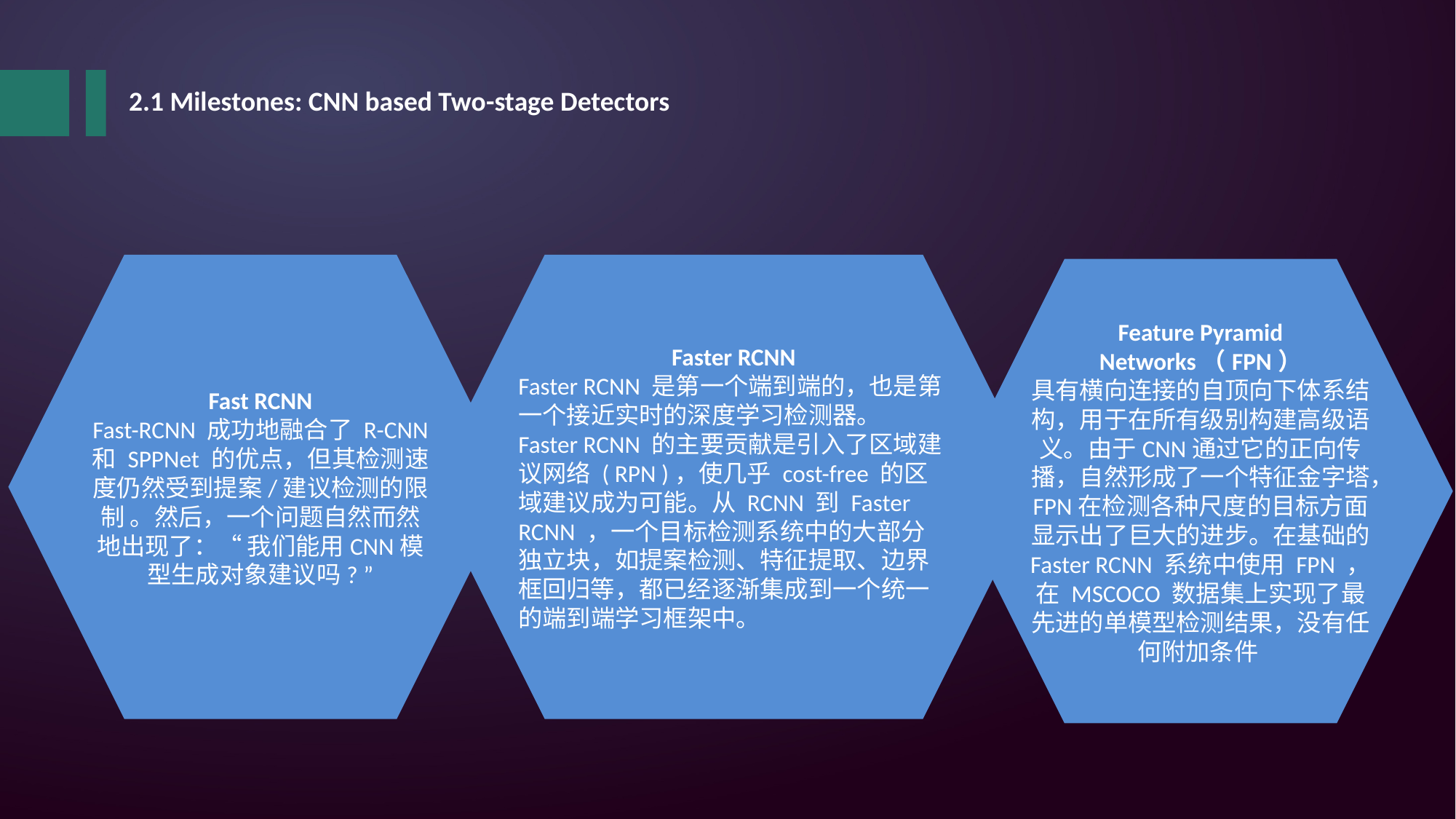

2.1 Milestones: CNN based Two-stage Detectors
Fast RCNN
Fast-RCNN 成功地融合了 R-CNN 和 SPPNet 的优点，但其检测速度仍然受到提案/建议检测的限制 。然后，一个问题自然而然地出现了：“ 我们能用CNN模型生成对象建议吗? ”
Faster RCNN
Faster RCNN 是第一个端到端的，也是第一个接近实时的深度学习检测器。 Faster RCNN 的主要贡献是引入了区域建议网络 ( RPN )，使几乎 cost-free 的区域建议成为可能。从 RCNN 到 Faster RCNN ，一个目标检测系统中的大部分独立块，如提案检测、特征提取、边界框回归等，都已经逐渐集成到一个统一的端到端学习框架中。
Feature Pyramid Networks（FPN）
具有横向连接的自顶向下体系结构，用于在所有级别构建高级语义。由于CNN通过它的正向传播，自然形成了一个特征金字塔，FPN在检测各种尺度的目标方面显示出了巨大的进步。在基础的 Faster RCNN 系统中使用 FPN ，在 MSCOCO 数据集上实现了最先进的单模型检测结果，没有任何附加条件